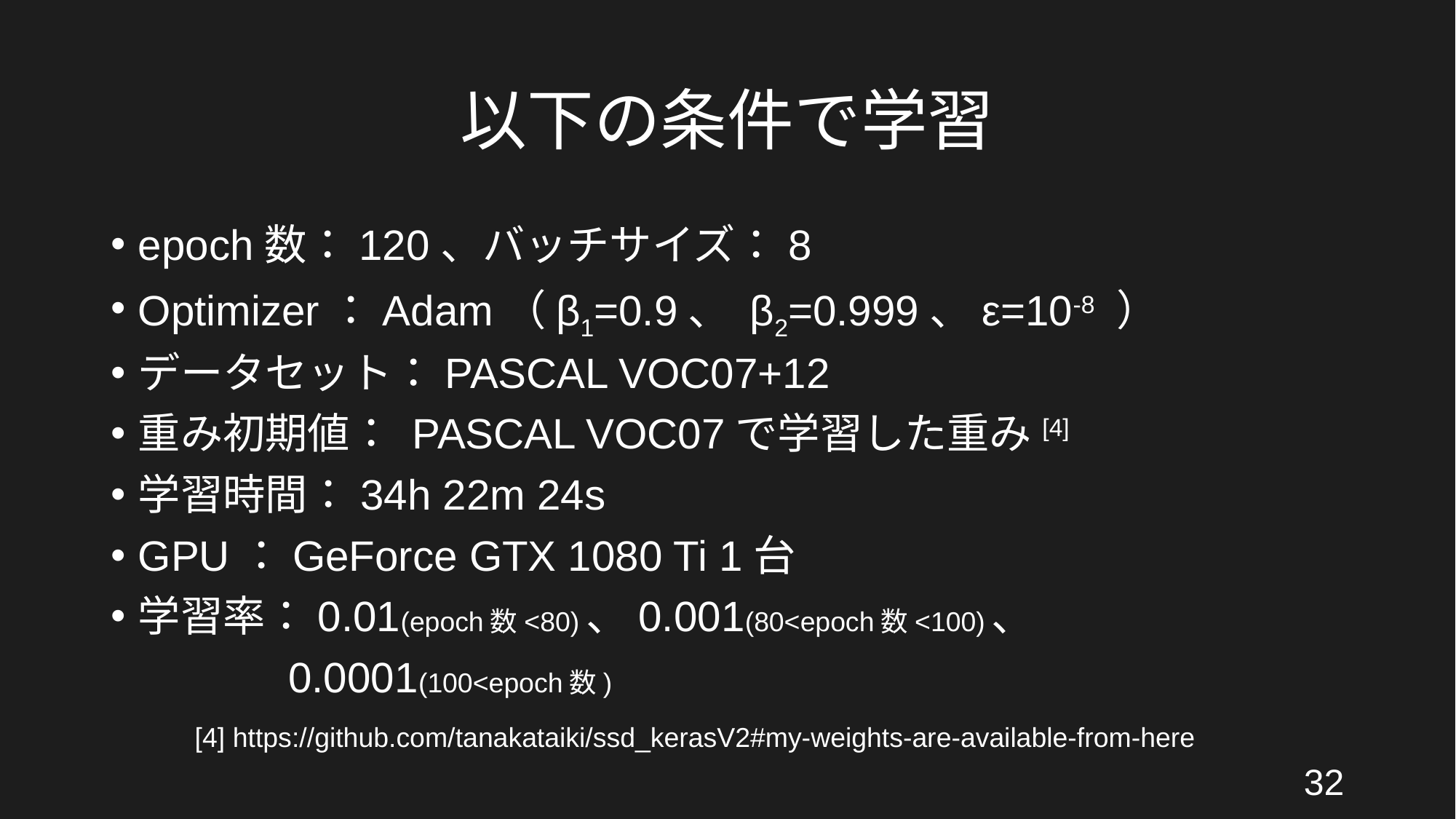

# 以下の条件で学習
epoch数：120、バッチサイズ：8
Optimizer：Adam（β1=0.9、 β2=0.999、ε=10-8 ）
データセット：PASCAL VOC07+12
重み初期値： PASCAL VOC07で学習した重み[4]
学習時間：34h 22m 24s
GPU：GeForce GTX 1080 Ti 1台
学習率：0.01(epoch数<80)、0.001(80<epoch数<100)、
               0.0001(100<epoch数)

[4] https://github.com/tanakataiki/ssd_kerasV2#my-weights-are-available-from-here
32